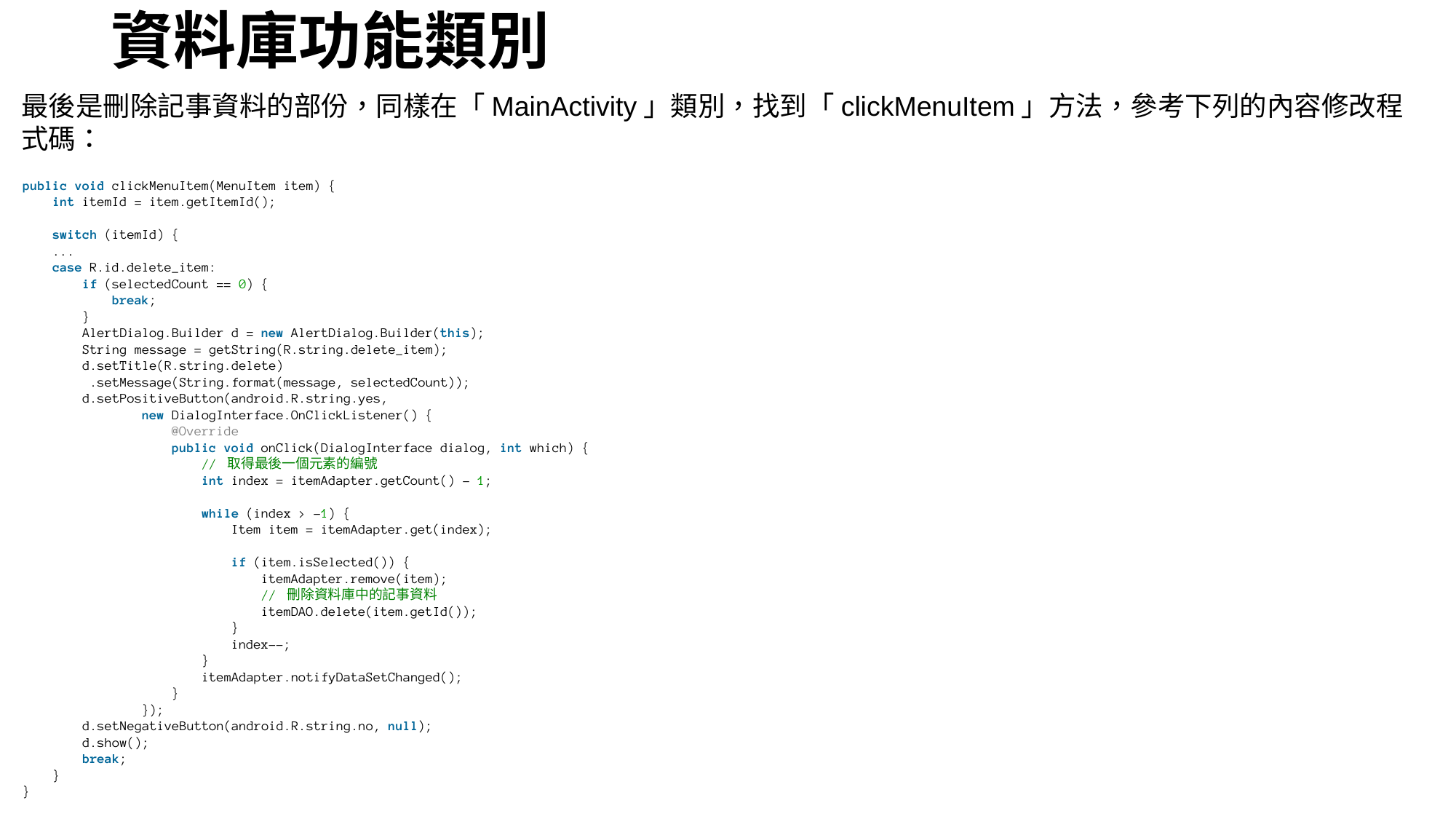

# 資料庫功能類別
最後是刪除記事資料的部份，同樣在「MainActivity」類別，找到「clickMenuItem」方法，參考下列的內容修改程式碼：
public void clickMenuItem(MenuItem item) {
    int itemId = item.getItemId();

    switch (itemId) {
    ...
    case R.id.delete_item:
        if (selectedCount == 0) {
            break;
        }
        AlertDialog.Builder d = new AlertDialog.Builder(this);
        String message = getString(R.string.delete_item);
        d.setTitle(R.string.delete)
         .setMessage(String.format(message, selectedCount));
        d.setPositiveButton(android.R.string.yes,
                new DialogInterface.OnClickListener() {
                    @Override
                    public void onClick(DialogInterface dialog, int which) {
                        // 取得最後一個元素的編號
                        int index = itemAdapter.getCount() - 1;

                        while (index > -1) {
                            Item item = itemAdapter.get(index);

                            if (item.isSelected()) {
                                itemAdapter.remove(item);
                                // 刪除資料庫中的記事資料
                                itemDAO.delete(item.getId());
                            }
                            index--;
                        }
                        itemAdapter.notifyDataSetChanged();
                    }
                });
        d.setNegativeButton(android.R.string.no, null);
        d.show();
        break;
    }
}